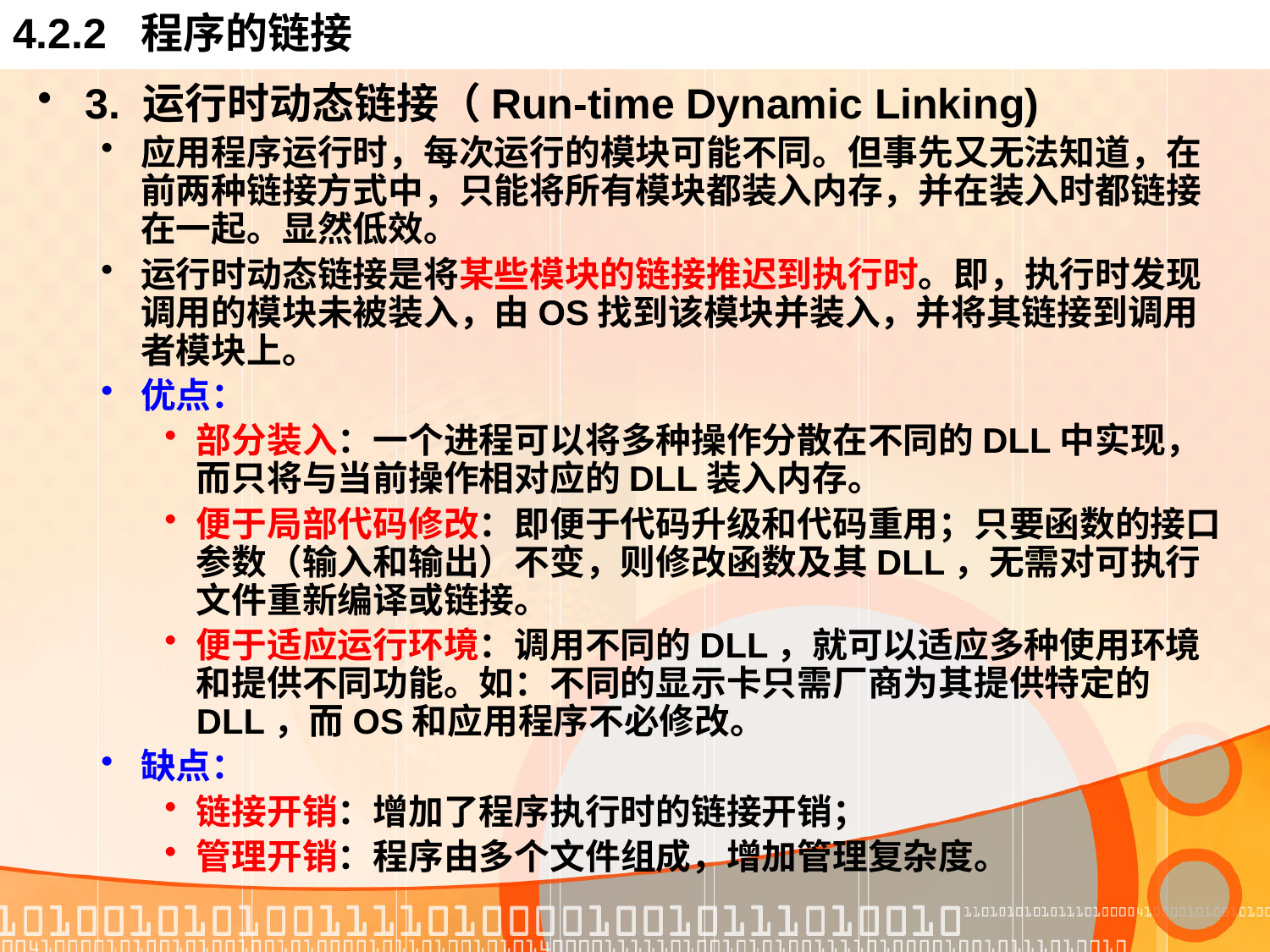

# 4.2.2  程序的链接
3. 运行时动态链接（Run-time Dynamic Linking)
应用程序运行时，每次运行的模块可能不同。但事先又无法知道，在前两种链接方式中，只能将所有模块都装入内存，并在装入时都链接在一起。显然低效。
运行时动态链接是将某些模块的链接推迟到执行时。即，执行时发现调用的模块未被装入，由OS找到该模块并装入，并将其链接到调用者模块上。
优点：
部分装入：一个进程可以将多种操作分散在不同的DLL中实现，而只将与当前操作相对应的DLL装入内存。
便于局部代码修改：即便于代码升级和代码重用；只要函数的接口参数（输入和输出）不变，则修改函数及其DLL，无需对可执行文件重新编译或链接。
便于适应运行环境：调用不同的DLL，就可以适应多种使用环境和提供不同功能。如：不同的显示卡只需厂商为其提供特定的DLL，而OS和应用程序不必修改。
缺点：
链接开销：增加了程序执行时的链接开销；
管理开销：程序由多个文件组成，增加管理复杂度。